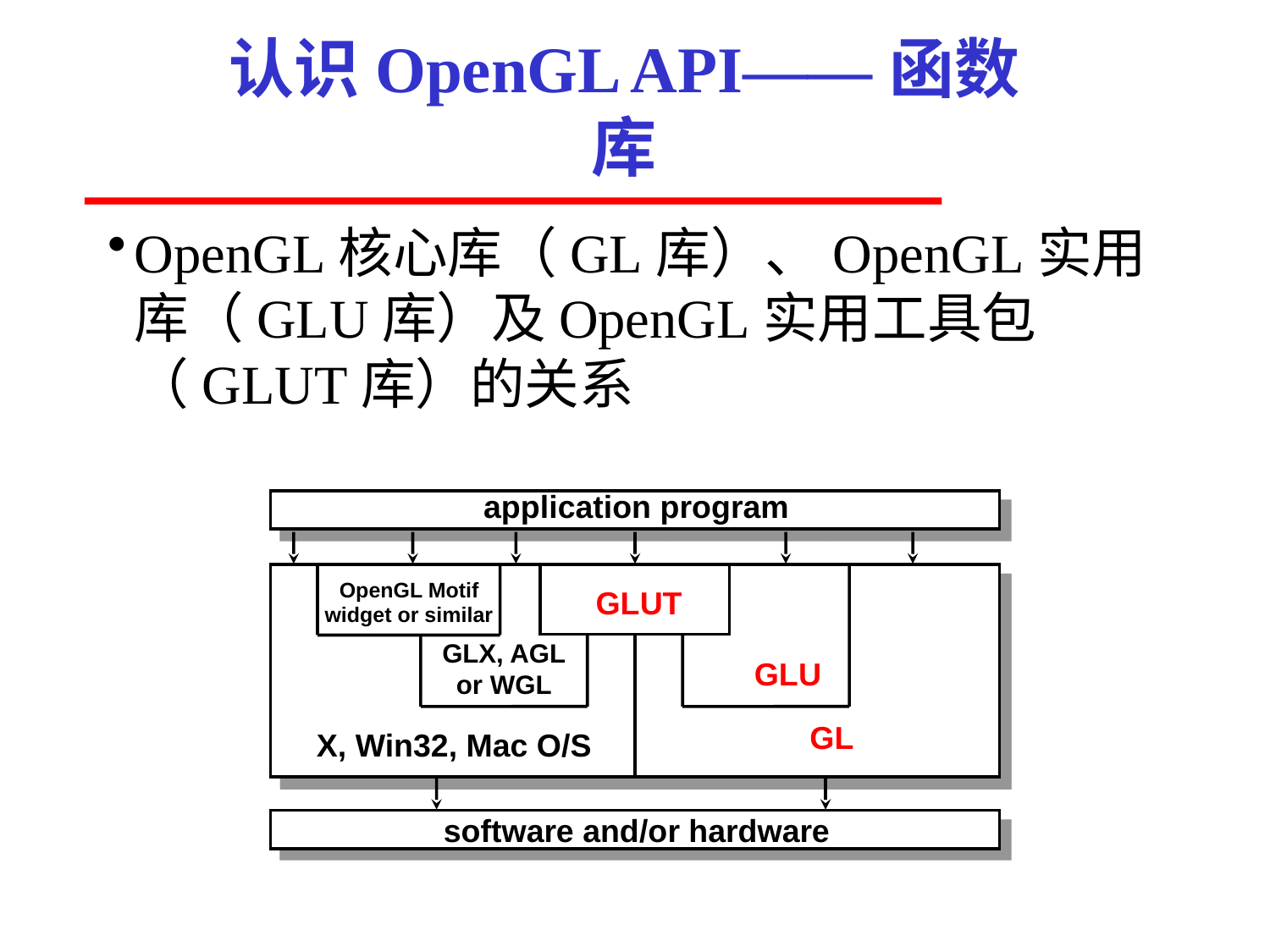

# 认识OpenGL API——函数库
OpenGL核心库（GL库）、OpenGL实用库（GLU库）及OpenGL实用工具包 （GLUT库）的关系

application program

OpenGL Motif
widget or similar
GLUT
GLX, AGL
or WGL

GLU

GL
X, Win32, Mac O/S

software and/or hardware